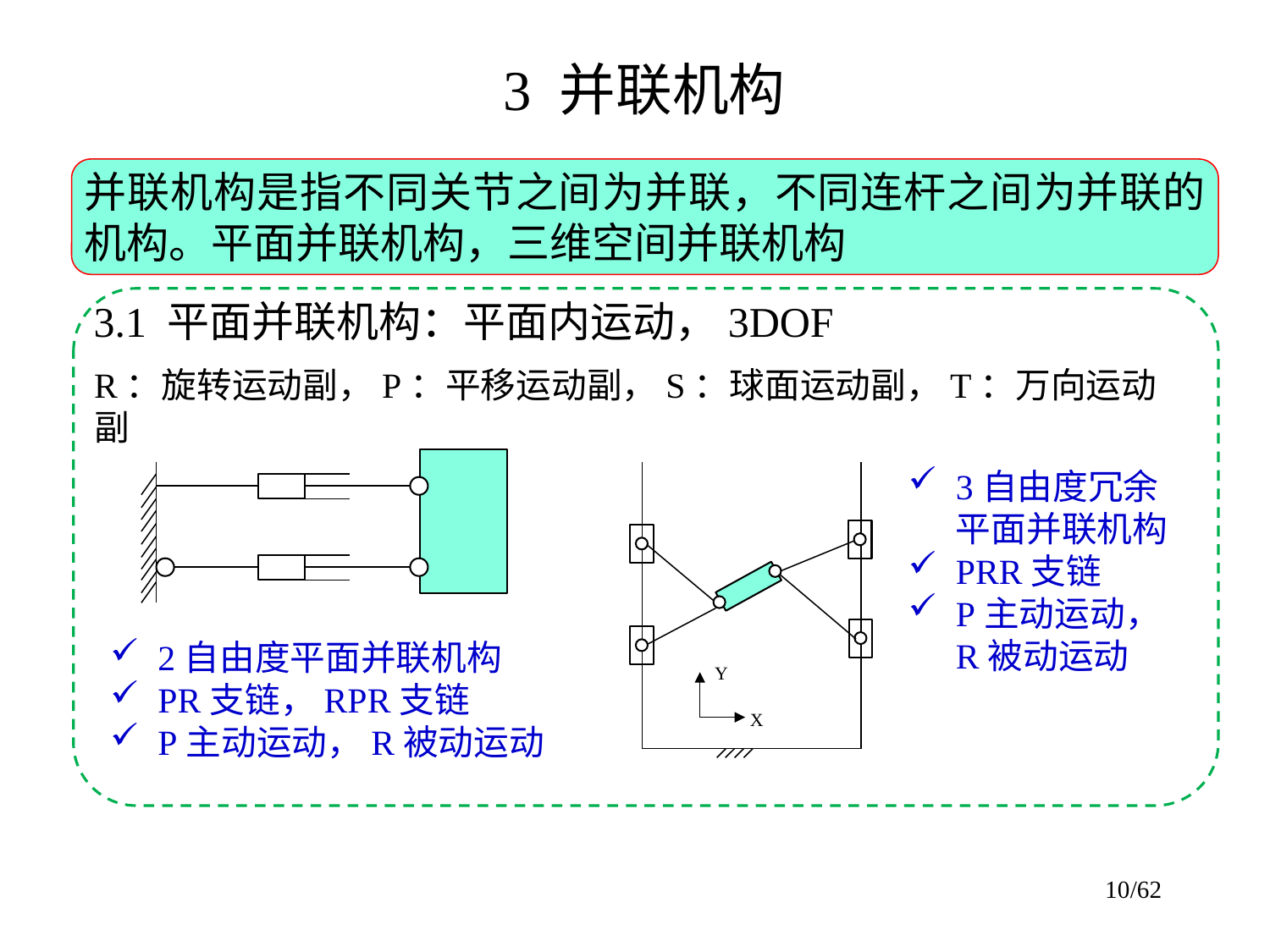

3 并联机构
并联机构是指不同关节之间为并联，不同连杆之间为并联的机构。平面并联机构，三维空间并联机构

3.1 平面并联机构：平面内运动，3DOF
R：旋转运动副，P：平移运动副，S：球面运动副，T：万向运动副

3自由度冗余平面并联机构
PRR支链
P主动运动，R被动运动

Y
X
2自由度平面并联机构
PR支链，RPR支链
P主动运动，R被动运动
10/62